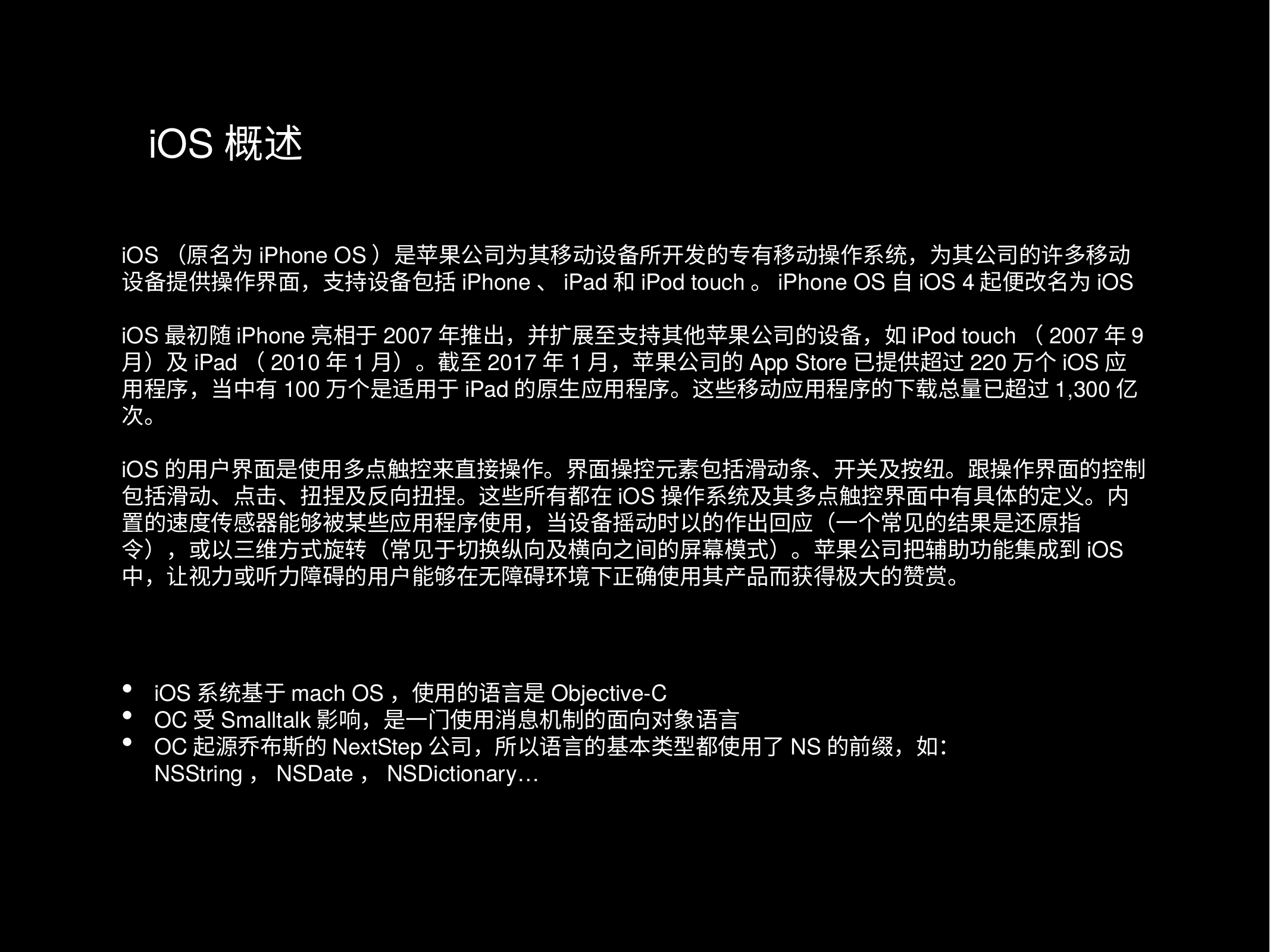

iOS概述
iOS（原名为iPhone OS）是苹果公司为其移动设备所开发的专有移动操作系统，为其公司的许多移动设备提供操作界面，支持设备包括iPhone、iPad和iPod touch。iPhone OS自iOS 4起便改名为iOS

iOS最初随iPhone亮相于2007年推出，并扩展至支持其他苹果公司的设备，如iPod touch（2007年9月）及iPad（2010年1月）。截至2017年1月，苹果公司的App Store已提供超过220万个iOS应用程序，当中有100万个是适用于iPad的原生应用程序。这些移动应用程序的下载总量已超过1,300亿次。

iOS的用户界面是使用多点触控来直接操作。界面操控元素包括滑动条、开关及按纽。跟操作界面的控制包括滑动、点击、扭捏及反向扭捏。这些所有都在iOS操作系统及其多点触控界面中有具体的定义。内置的速度传感器能够被某些应用程序使用，当设备摇动时以的作出回应（一个常见的结果是还原指令），或以三维方式旋转（常见于切换纵向及横向之间的屏幕模式）。苹果公司把辅助功能集成到iOS中，让视力或听力障碍的用户能够在无障碍环境下正确使用其产品而获得极大的赞赏。
iOS系统基于mach OS，使用的语言是Objective-C
OC受Smalltalk影响，是一门使用消息机制的面向对象语言
OC起源乔布斯的NextStep公司，所以语言的基本类型都使用了NS的前缀，如：NSString，NSDate，NSDictionary…